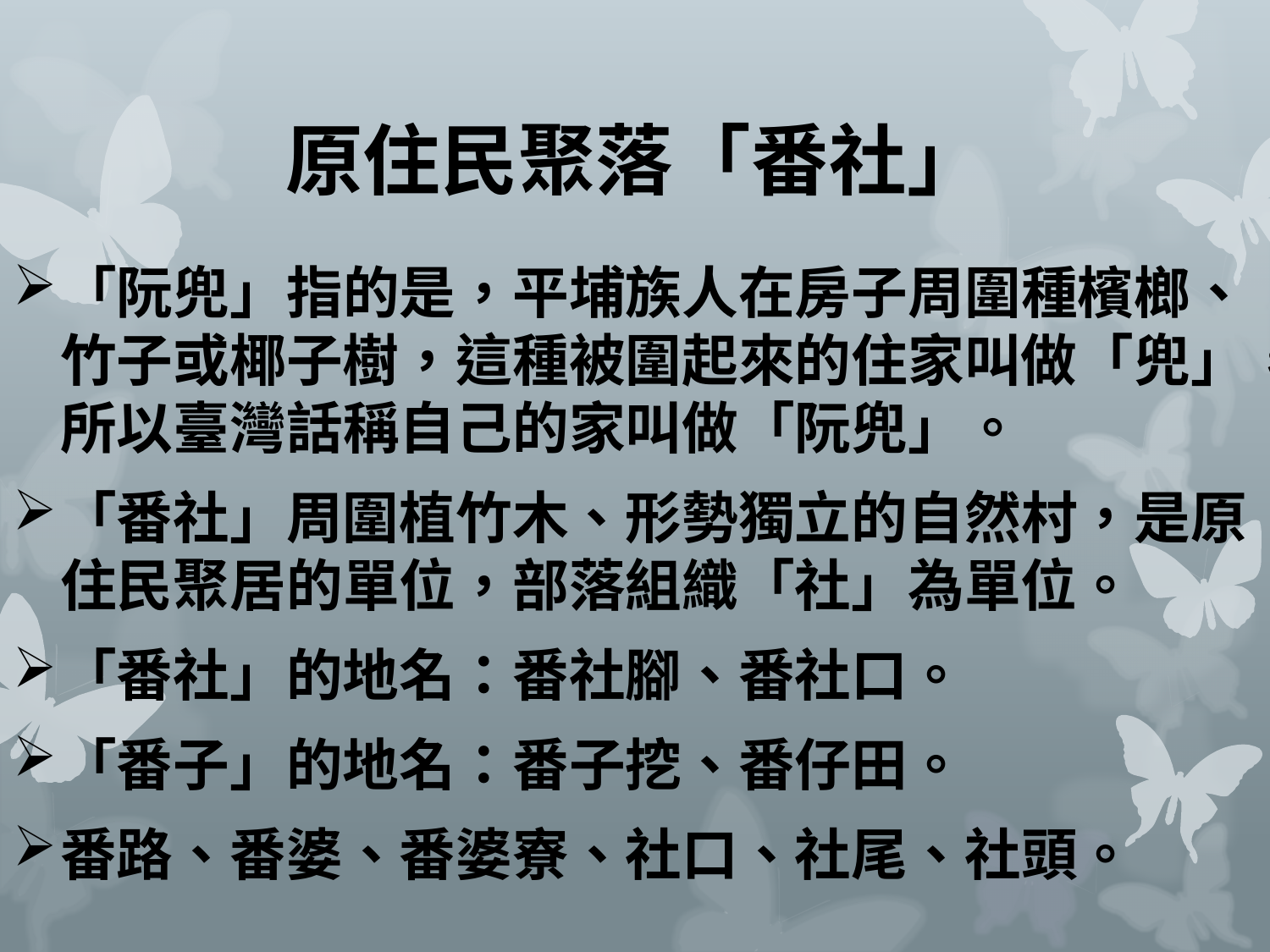

# 原住民聚落「番社」
「阮兜」指的是，平埔族人在房子周圍種檳榔、竹子或椰子樹，這種被圍起來的住家叫做「兜」，所以臺灣話稱自己的家叫做「阮兜」。
「番社」周圍植竹木、形勢獨立的自然村，是原住民聚居的單位，部落組織「社」為單位。
「番社」的地名：番社腳、番社口。
「番子」的地名：番子挖、番仔田。
番路、番婆、番婆寮、社口、社尾、社頭。